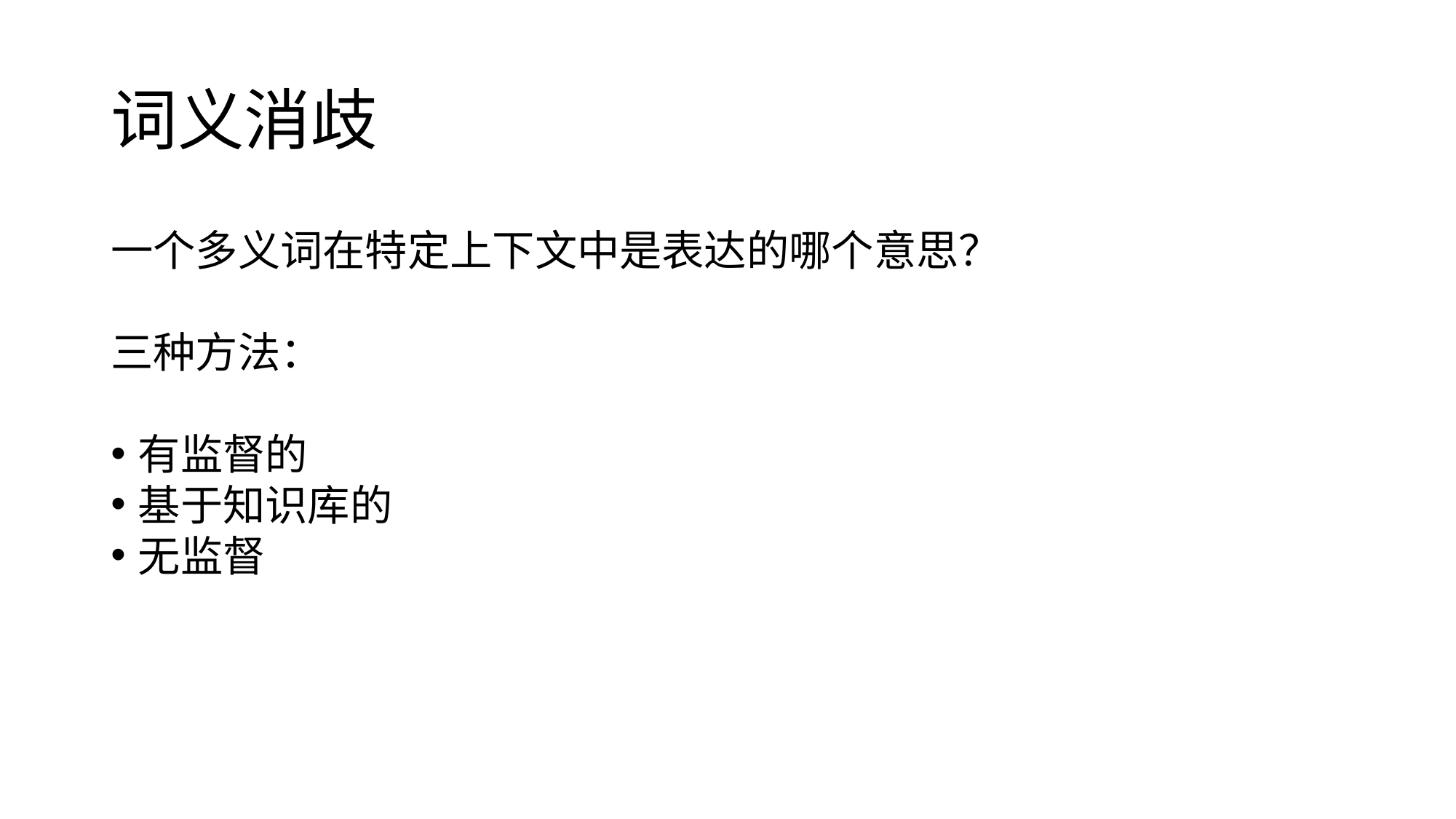

# 词义消歧
一个多义词在特定上下文中是表达的哪个意思？

三种方法：

有监督的
基于知识库的
无监督